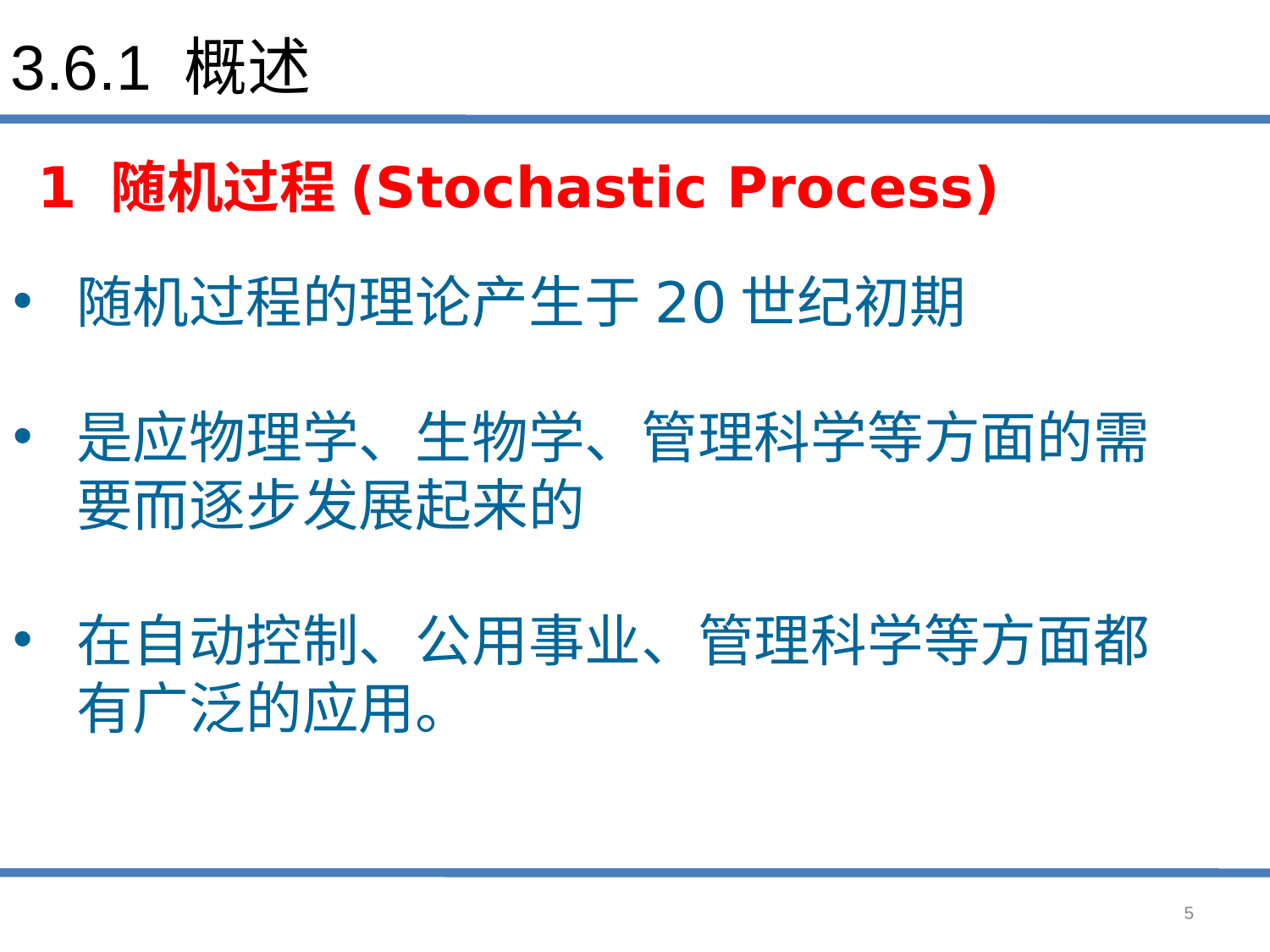

# 3.6.1 概述
1 随机过程(Stochastic Process)
随机过程的理论产生于20世纪初期

是应物理学、生物学、管理科学等方面的需要而逐步发展起来的

在自动控制、公用事业、管理科学等方面都有广泛的应用。
5